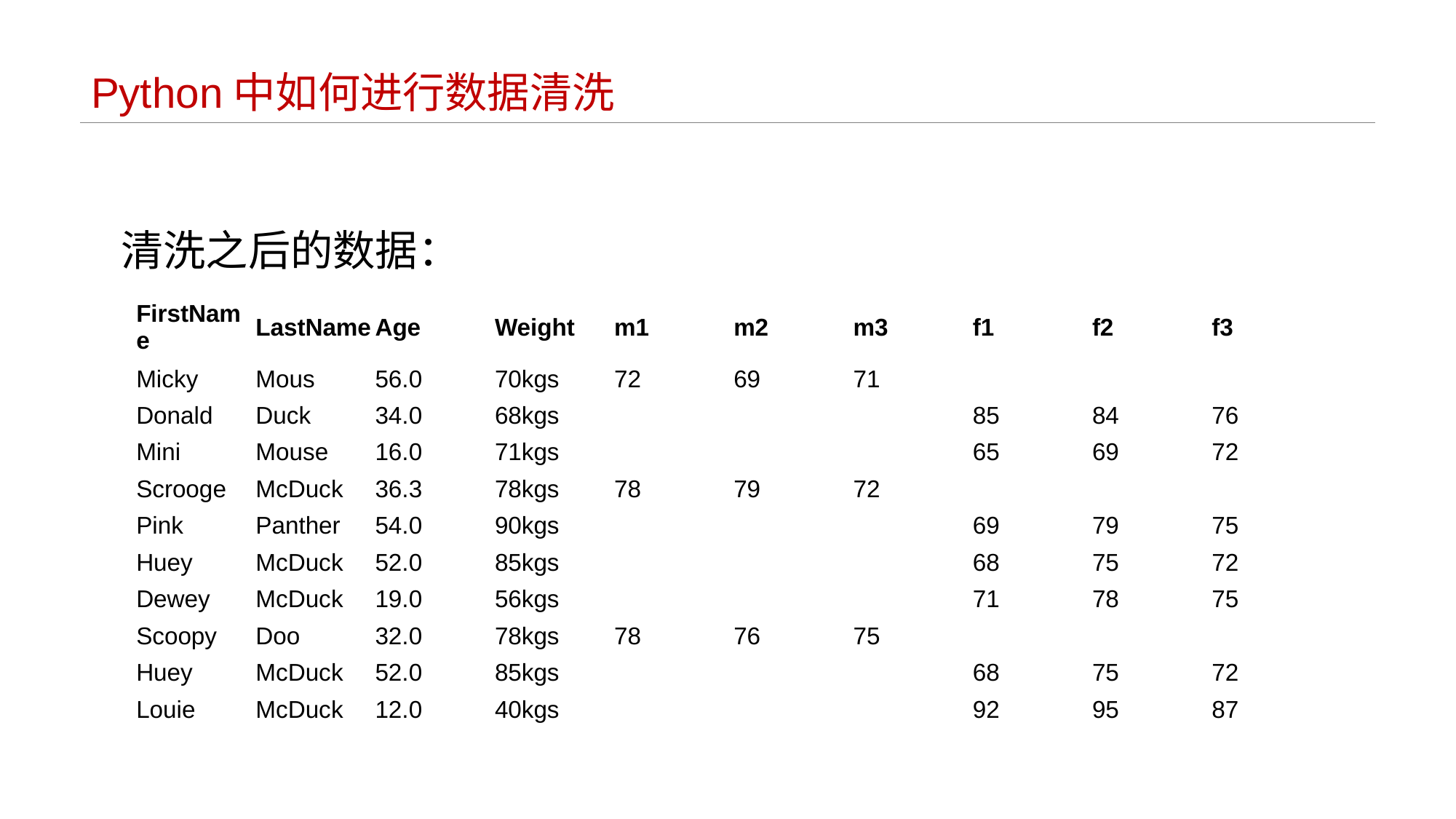

# Python中如何进行数据清洗
清洗之后的数据：

| FirstName | LastName | Age | Weight | m1 | m2 | m3 | f1 | f2 | f3 |
| --- | --- | --- | --- | --- | --- | --- | --- | --- | --- |
| Micky | Mous | 56.0 | 70kgs | 72 | 69 | 71 |  |  |  |
| Donald | Duck | 34.0 | 68kgs |  |  |  | 85 | 84 | 76 |
| Mini | Mouse | 16.0 | 71kgs |  |  |  | 65 | 69 | 72 |
| Scrooge | McDuck | 36.3 | 78kgs | 78 | 79 | 72 |  |  |  |
| Pink | Panther | 54.0 | 90kgs |  |  |  | 69 | 79 | 75 |
| Huey | McDuck | 52.0 | 85kgs |  |  |  | 68 | 75 | 72 |
| Dewey | McDuck | 19.0 | 56kgs |  |  |  | 71 | 78 | 75 |
| Scoopy | Doo | 32.0 | 78kgs | 78 | 76 | 75 |  |  |  |
| Huey | McDuck | 52.0 | 85kgs |  |  |  | 68 | 75 | 72 |
| Louie | McDuck | 12.0 | 40kgs |  |  |  | 92 | 95 | 87 |